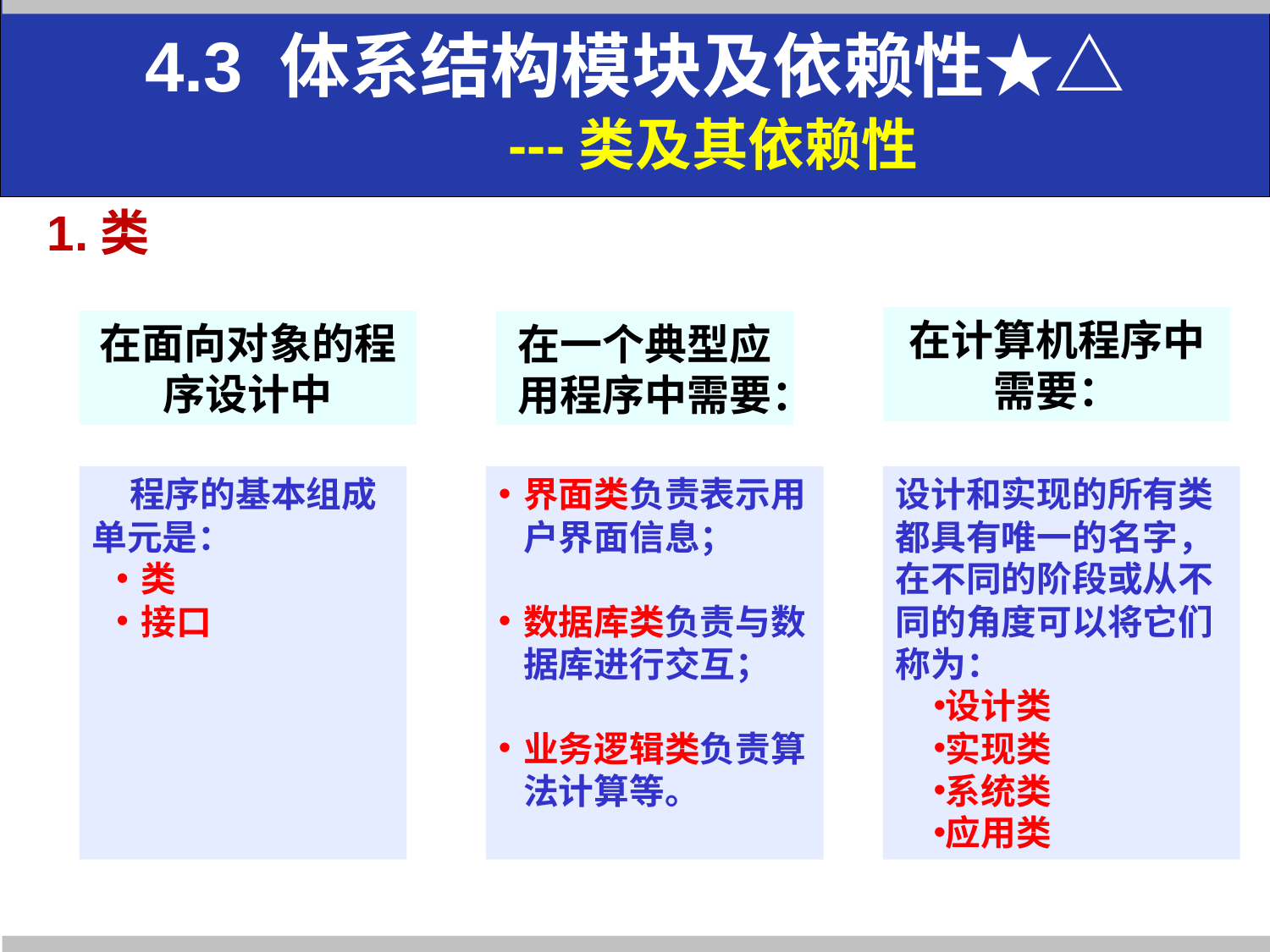

4.3 体系结构模块及依赖性★△
          ---类及其依赖性
1.类
在计算机程序中需要：
在面向对象的程序设计中
在一个典型应用程序中需要：
程序的基本组成单元是：
类
接口

设计和实现的所有类都具有唯一的名字，在不同的阶段或从不同的角度可以将它们称为：
设计类
实现类
系统类
应用类
界面类负责表示用户界面信息；

数据库类负责与数据库进行交互；

业务逻辑类负责算法计算等。

542